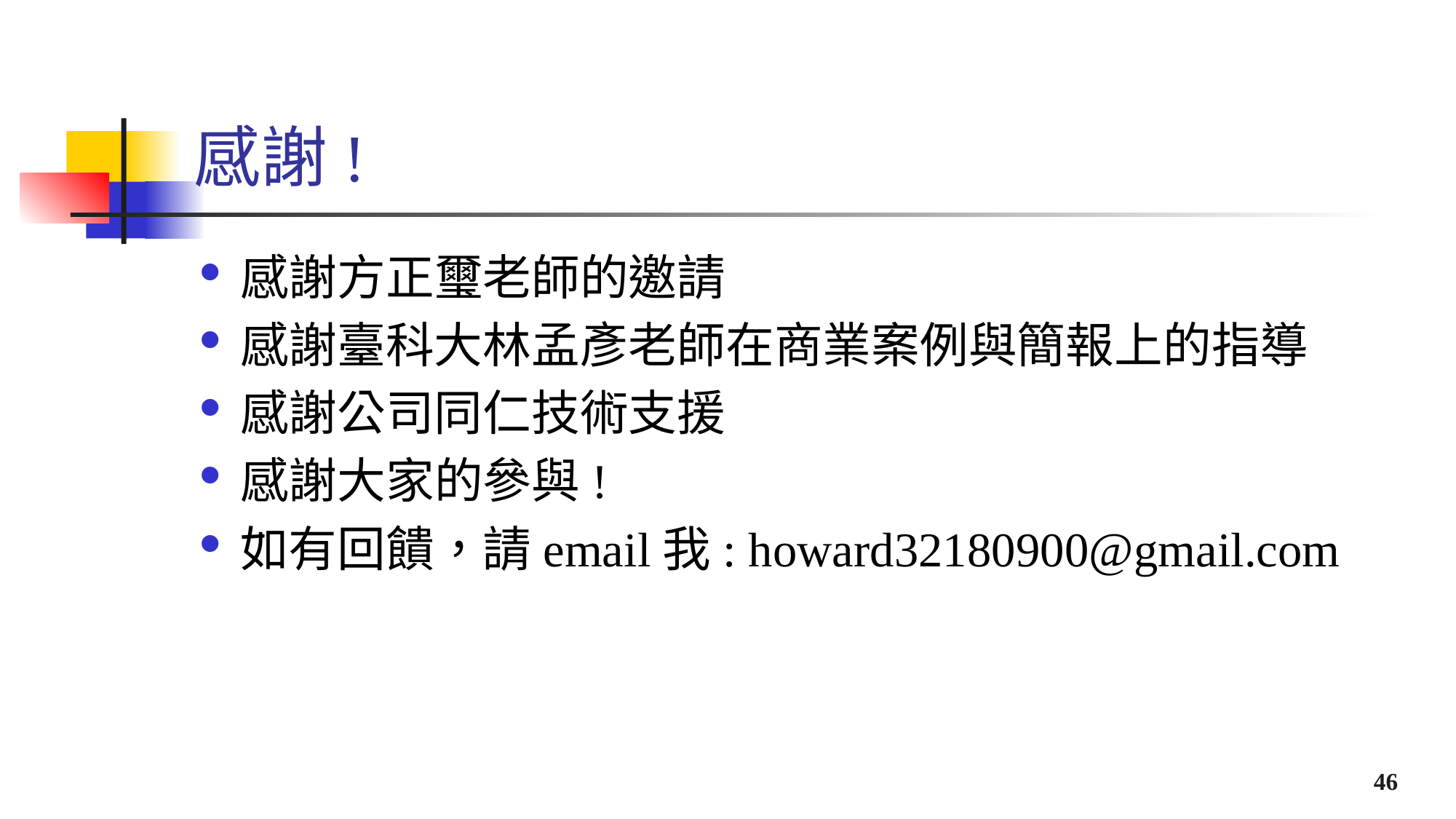

# 感謝!
感謝方正璽老師的邀請
感謝臺科大林孟彥老師在商業案例與簡報上的指導
感謝公司同仁技術支援
感謝大家的參與!
如有回饋，請email我: howard32180900@gmail.com
46